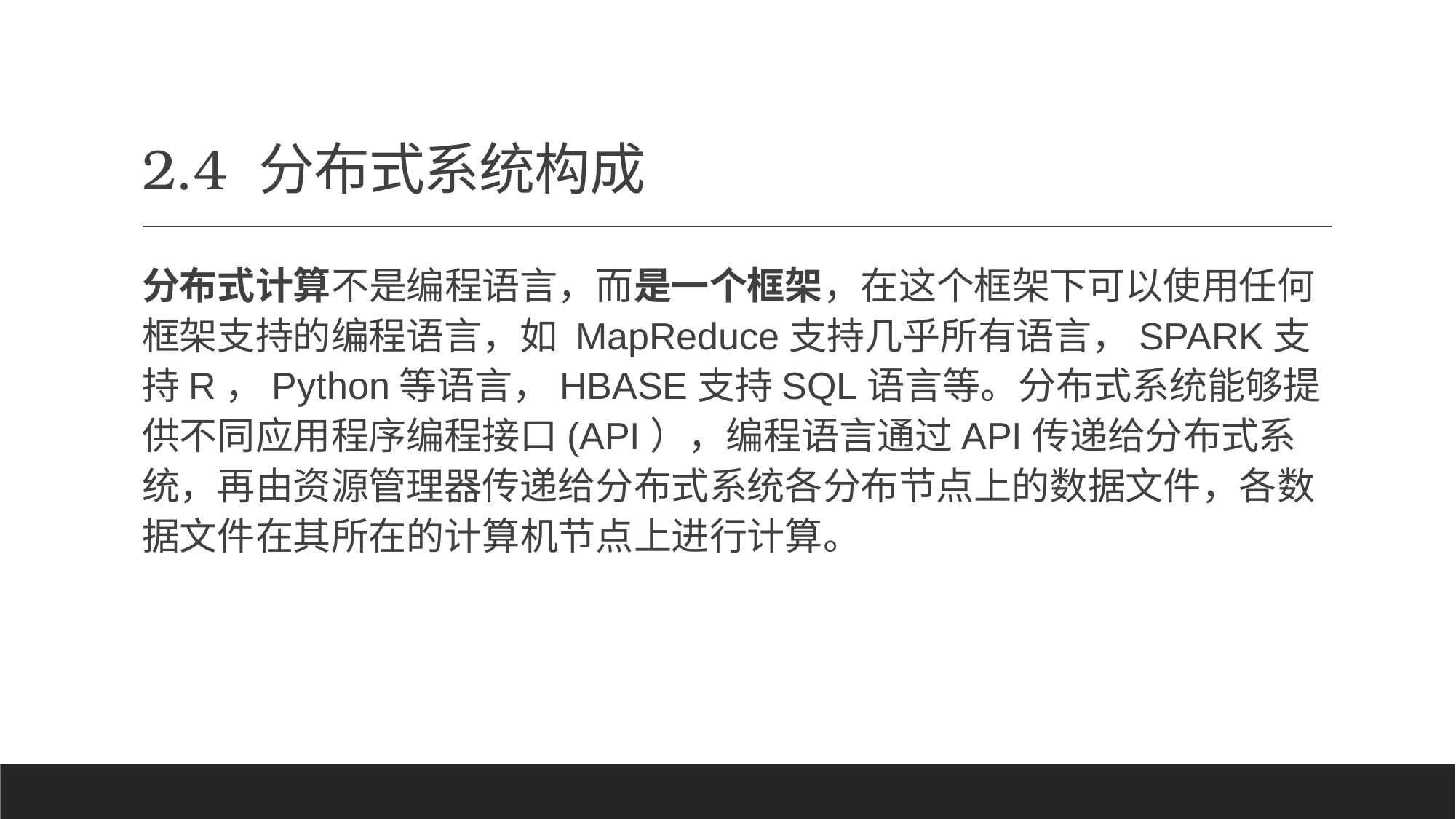

# 2.4 分布式系统构成
分布式计算不是编程语言，而是一个框架，在这个框架下可以使用任何框架支持的编程语言，如 MapReduce支持几乎所有语言，SPARK支持R，Python等语言，HBASE支持SQL语言等。分布式系统能够提供不同应用程序编程接口(API），编程语言通过API传递给分布式系统，再由资源管理器传递给分布式系统各分布节点上的数据文件，各数据文件在其所在的计算机节点上进行计算。